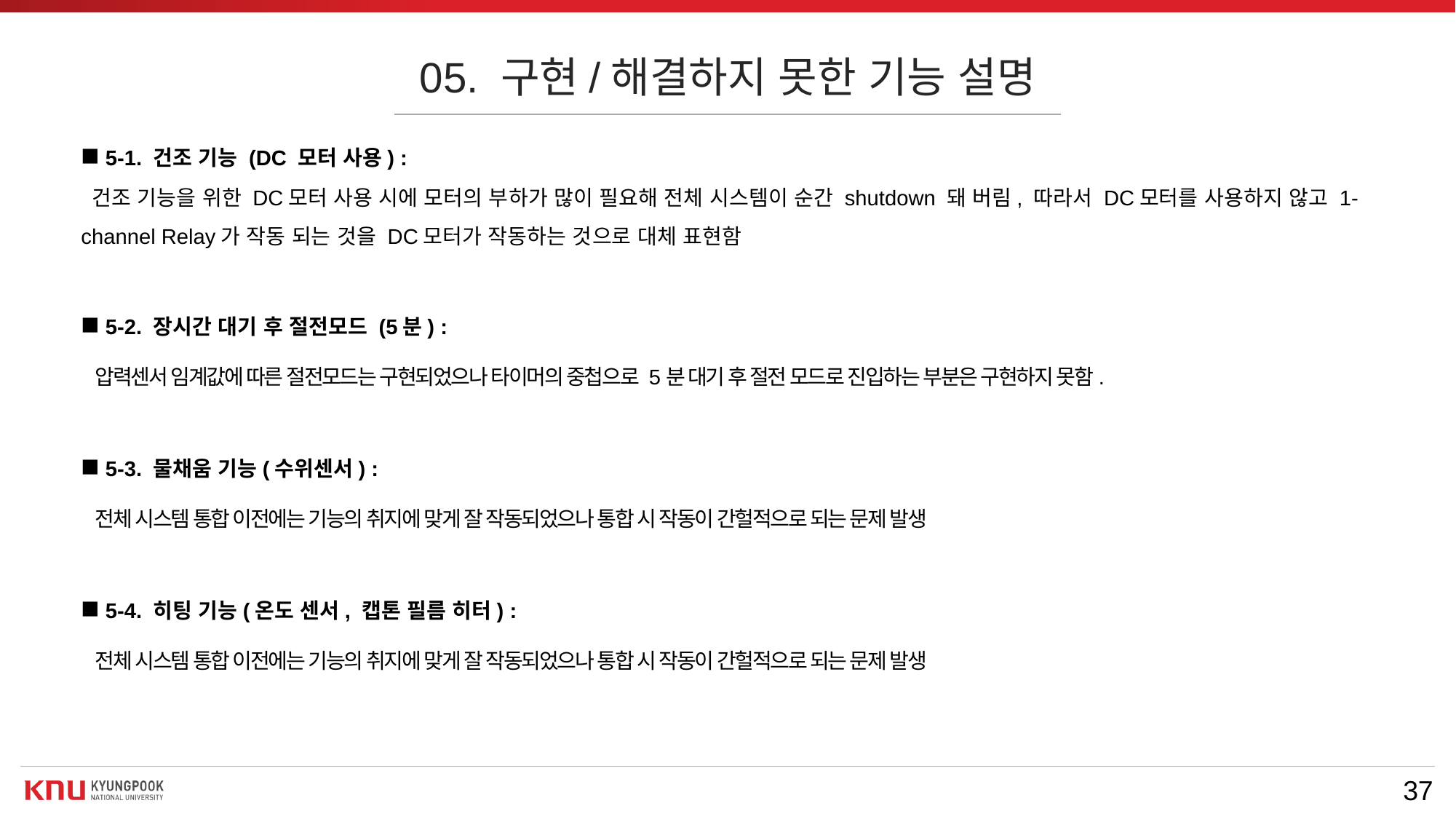

05. 구현/해결하지 못한 기능 설명
■ 5-1. 건조 기능 (DC 모터 사용) :
 건조 기능을 위한 DC모터 사용 시에 모터의 부하가 많이 필요해 전체 시스템이 순간 shutdown 돼 버림, 따라서 DC모터를 사용하지 않고 1-channel Relay가 작동 되는 것을 DC모터가 작동하는 것으로 대체 표현함

■ 5-2. 장시간 대기 후 절전모드 (5분) :
 압력센서 임계값에 따른 절전모드는 구현되었으나 타이머의 중첩으로 5분 대기 후 절전 모드로 진입하는 부분은 구현하지 못함.

■ 5-3. 물채움 기능(수위센서) :
 전체 시스템 통합 이전에는 기능의 취지에 맞게 잘 작동되었으나 통합 시 작동이 간헐적으로 되는 문제 발생

■ 5-4. 히팅 기능(온도 센서, 캡톤 필름 히터) :
 전체 시스템 통합 이전에는 기능의 취지에 맞게 잘 작동되었으나 통합 시 작동이 간헐적으로 되는 문제 발생

37